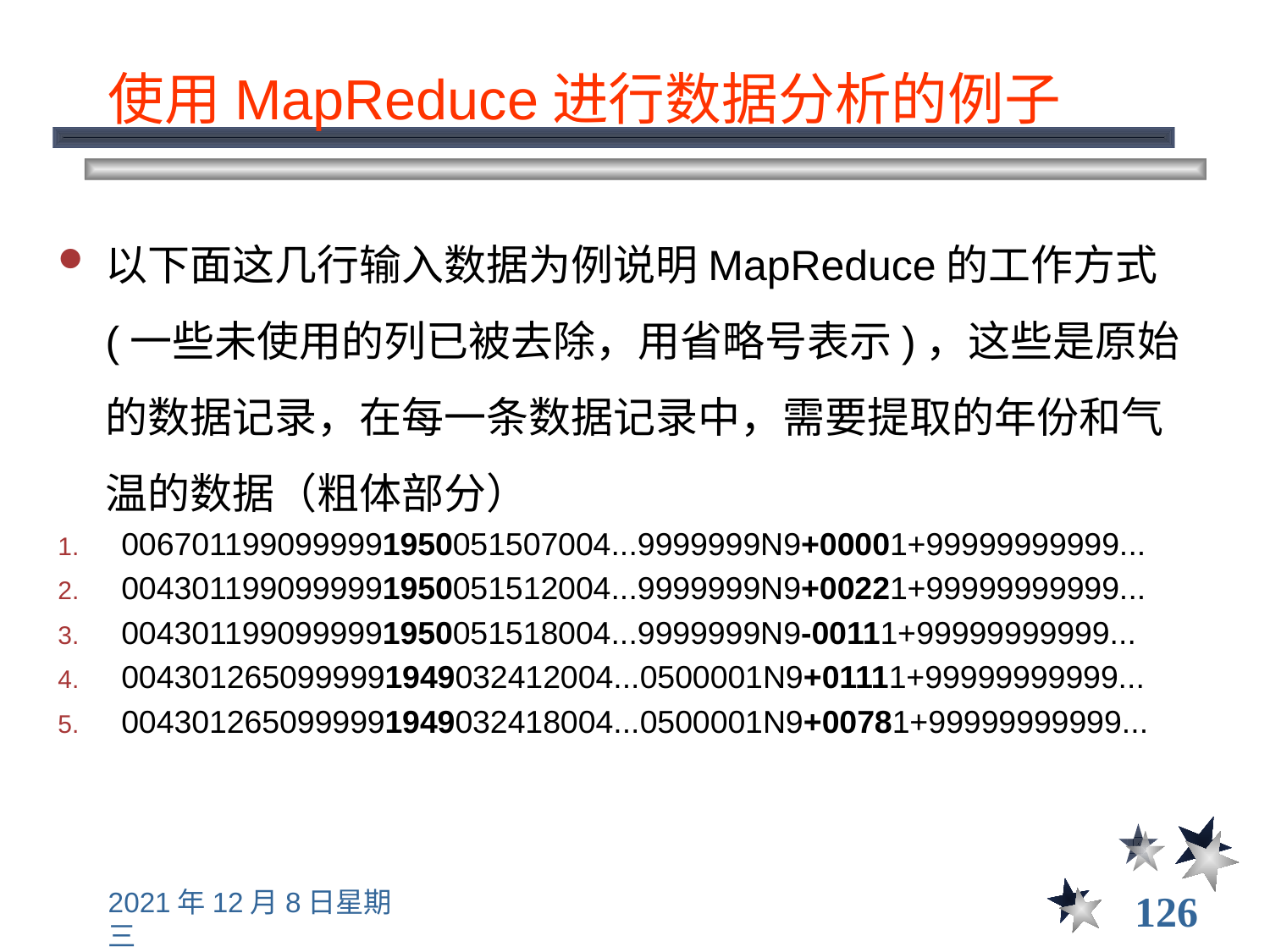

# 使用MapReduce进行数据分析的例子
以下面这几行输入数据为例说明MapReduce的工作方式 (一些未使用的列已被去除，用省略号表示)，这些是原始的数据记录，在每一条数据记录中，需要提取的年份和气温的数据（粗体部分）
0067011990999991950051507004...9999999N9+00001+99999999999...
0043011990999991950051512004...9999999N9+00221+99999999999...
0043011990999991950051518004...9999999N9-00111+99999999999...
0043012650999991949032412004...0500001N9+01111+99999999999...
0043012650999991949032418004...0500001N9+00781+99999999999...
126
2021年12月8日星期三
大规模